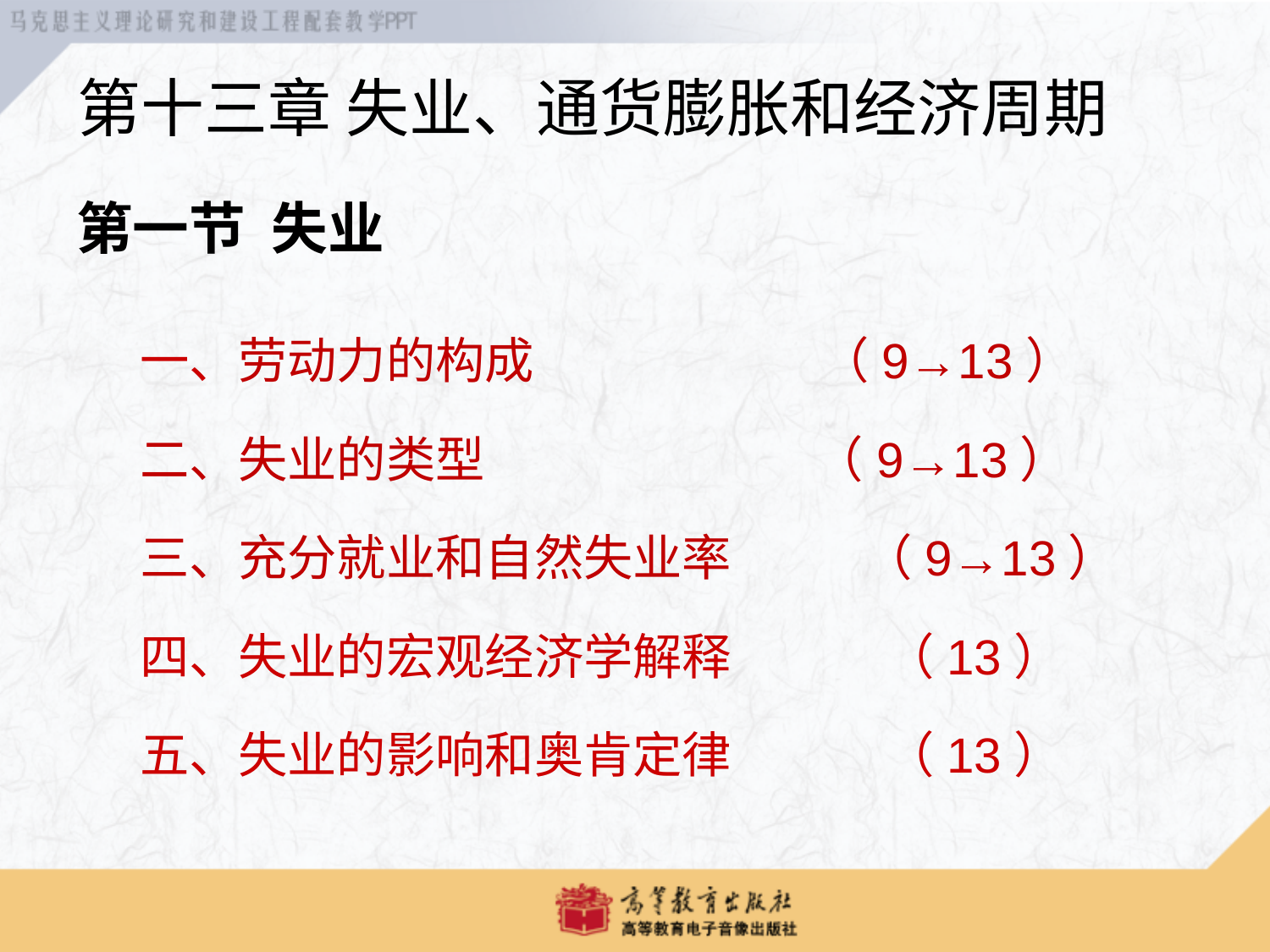

第十三章 失业、通货膨胀和经济周期
第一节  失业

一、劳动力的构成                          （9→13）
二、失业的类型                              （9→13）
三、充分就业和自然失业率            （9→13）
四、失业的宏观经济学解释              （13）
五、失业的影响和奥肯定律              （13）